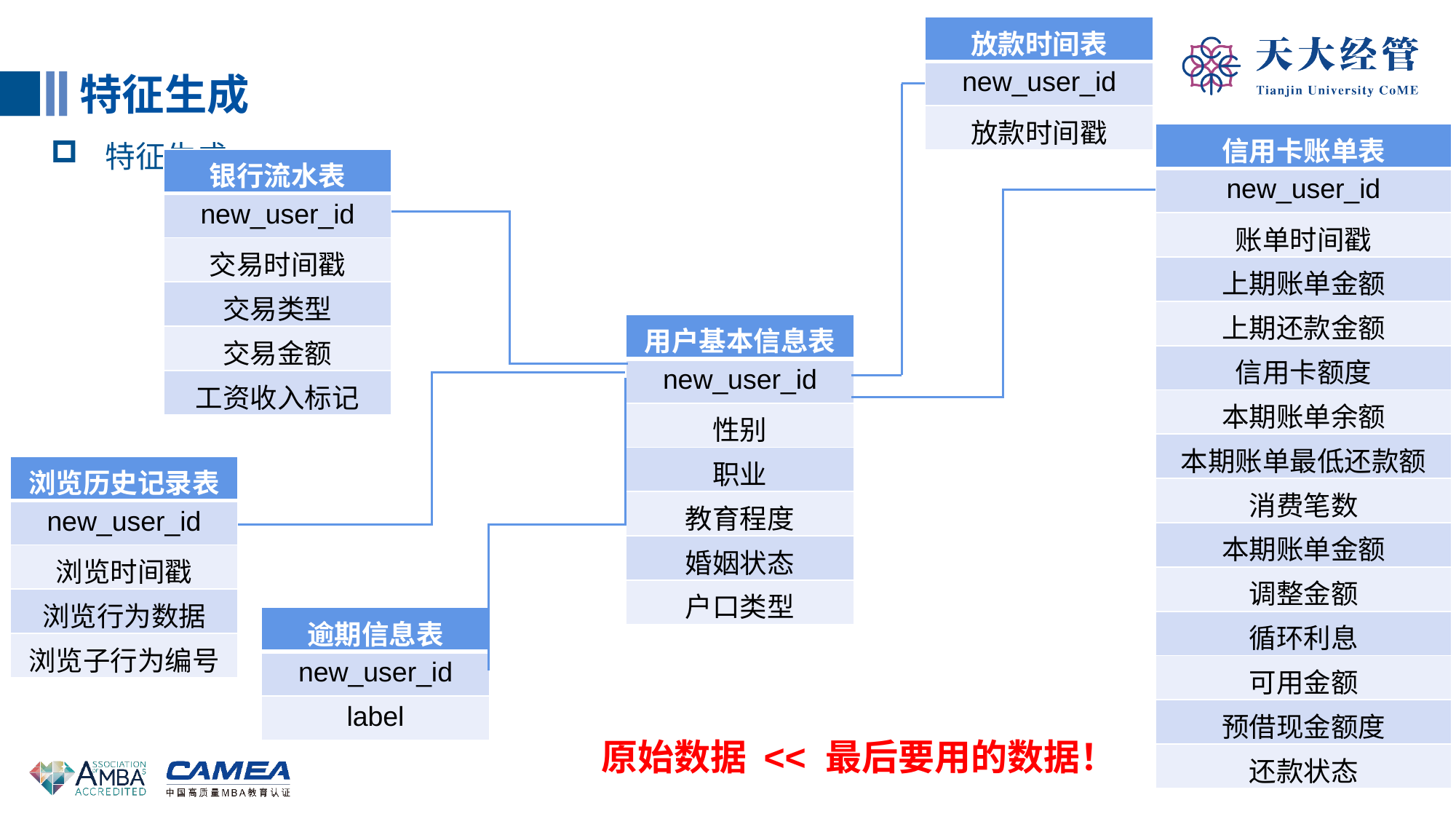

| 放款时间表 |
| --- |
| new\_user\_id |
| 放款时间戳 |
特征生成

| 信用卡账单表 |
| --- |
| new\_user\_id |
| 账单时间戳 |
| 上期账单金额 |
| 上期还款金额 |
| 信用卡额度 |
| 本期账单余额 |
| 本期账单最低还款额 |
| 消费笔数 |
| 本期账单金额 |
| 调整金额 |
| 循环利息 |
| 可用金额 |
| 预借现金额度 |
| 还款状态 |
特征生成
| 银行流水表 |
| --- |
| new\_user\_id |
| 交易时间戳 |
| 交易类型 |
| 交易金额 |
| 工资收入标记 |
| 用户基本信息表 |
| --- |
| new\_user\_id |
| 性别 |
| 职业 |
| 教育程度 |
| 婚姻状态 |
| 户口类型 |
| 浏览历史记录表 |
| --- |
| new\_user\_id |
| 浏览时间戳 |
| 浏览行为数据 |
| 浏览子行为编号 |
| 逾期信息表 |
| --- |
| new\_user\_id |
| label |
原始数据 << 最后要用的数据！